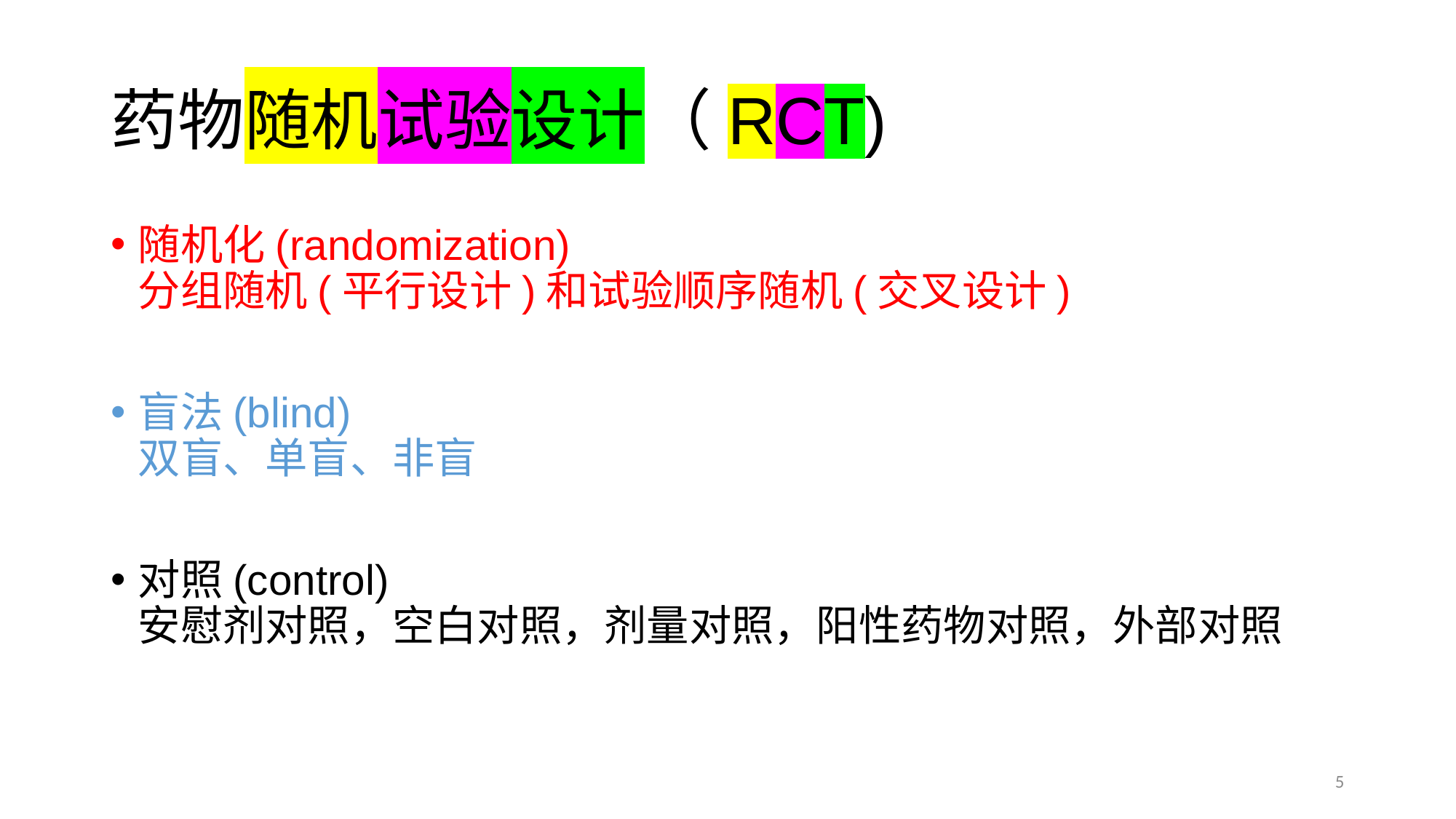

# 药物随机试验设计（RCT)
随机化(randomization)
分组随机(平行设计)和试验顺序随机(交叉设计)

盲法(blind)
双盲、单盲、非盲

对照(control)
安慰剂对照，空白对照，剂量对照，阳性药物对照，外部对照

5